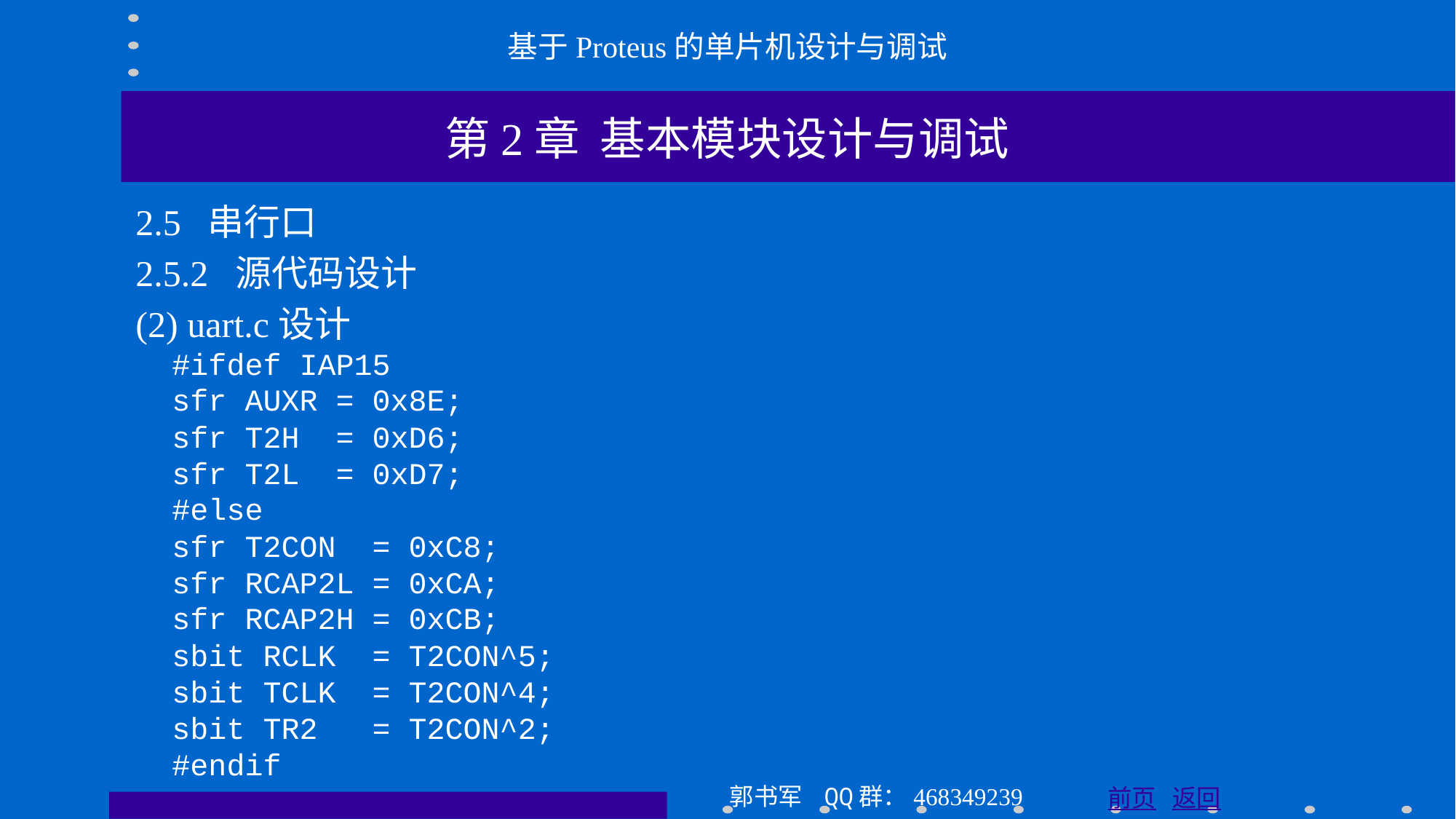

基于Proteus的单片机设计与调试
第2章  基本模块设计与调试
2.5  串行口
2.5.2  源代码设计
(2) uart.c设计
  #ifdef IAP15
  sfr AUXR = 0x8E;
  sfr T2H  = 0xD6;
  sfr T2L  = 0xD7;
  #else
  sfr T2CON  = 0xC8;
  sfr RCAP2L = 0xCA;
  sfr RCAP2H = 0xCB;
  sbit RCLK  = T2CON^5;
  sbit TCLK  = T2CON^4;
  sbit TR2   = T2CON^2;
  #endif

郭书军   QQ群：468349239
前页   返回